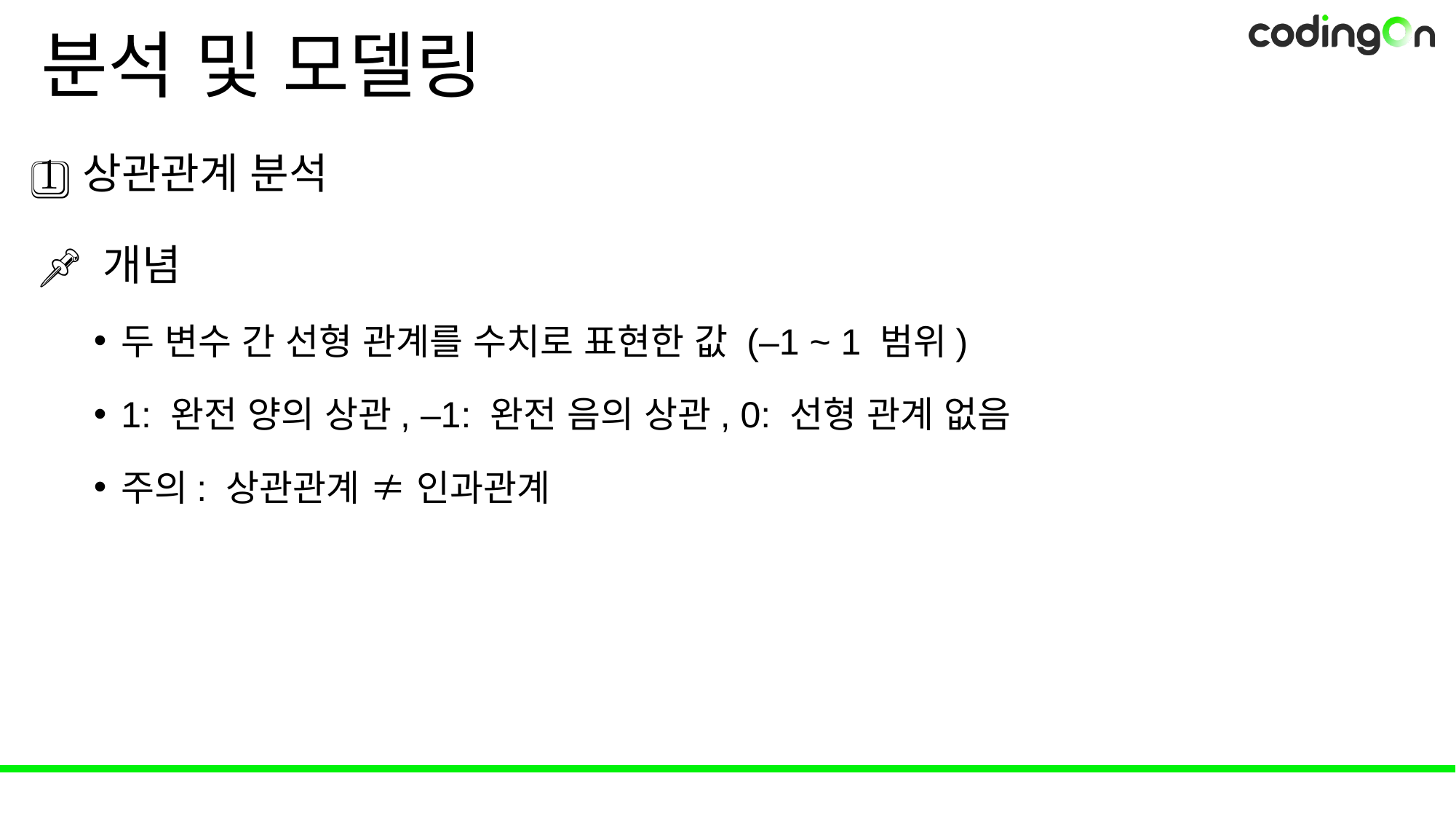

# 분석 및 모델링
1️⃣ 상관관계 분석
📌 개념
두 변수 간 선형 관계를 수치로 표현한 값 (–1 ~ 1 범위)
1: 완전 양의 상관, –1: 완전 음의 상관, 0: 선형 관계 없음
주의: 상관관계 ≠ 인과관계